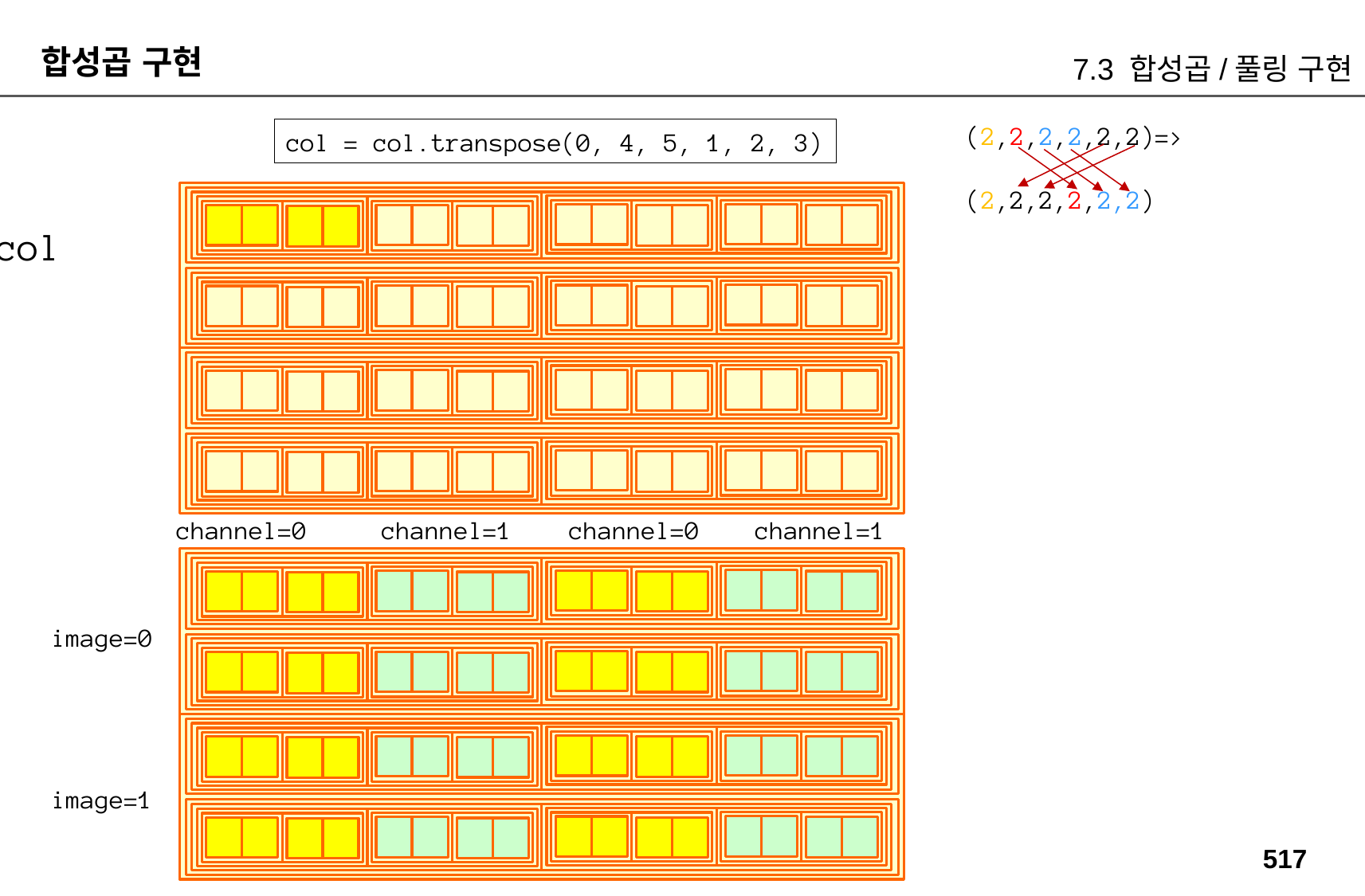

합성곱 구현
7.3 합성곱/풀링 구현
(2,2,2,2,2,2)=>

(2,2,2,2,2,2)
col = col.transpose(0, 4, 5, 1, 2, 3)

col

channel=0
channel=1
channel=0
channel=1

image=0

image=1